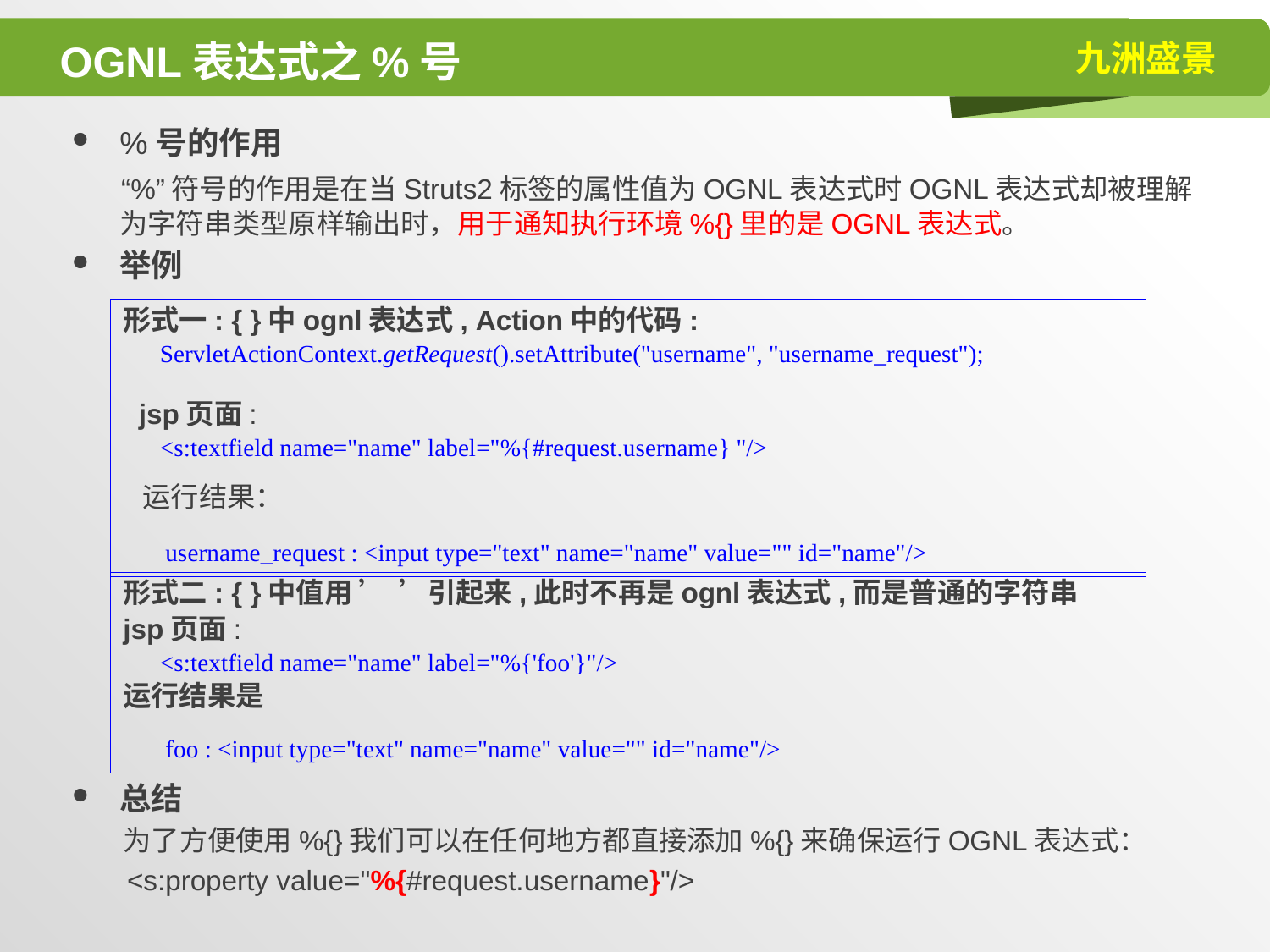

# OGNL表达式之%号
%号的作用
      “%”符号的作用是在当Struts2标签的属性值为OGNL表达式时OGNL表达式却被理解为字符串类型原样输出时，用于通知执行环境%{}里的是OGNL表达式。
举例

总结
       为了方便使用%{}我们可以在任何地方都直接添加%{}来确保运行OGNL表达式：
       <s:property value="%{#request.username}"/>
形式一: { }中ognl表达式, Action中的代码:
      ServletActionContext.getRequest().setAttribute("username", "username_request");
  jsp页面:
      <s:textfield name="name" label="%{#request.username} "/>
 运行结果：
    username_request : <input type="text" name="name" value="" id="name"/>
形式二: { }中值用 ’  ’引起来,此时不再是ognl表达式,而是普通的字符串
jsp页面:
      <s:textfield name="name" label="%{'foo'}"/>
运行结果是
    foo : <input type="text" name="name" value="" id="name"/>